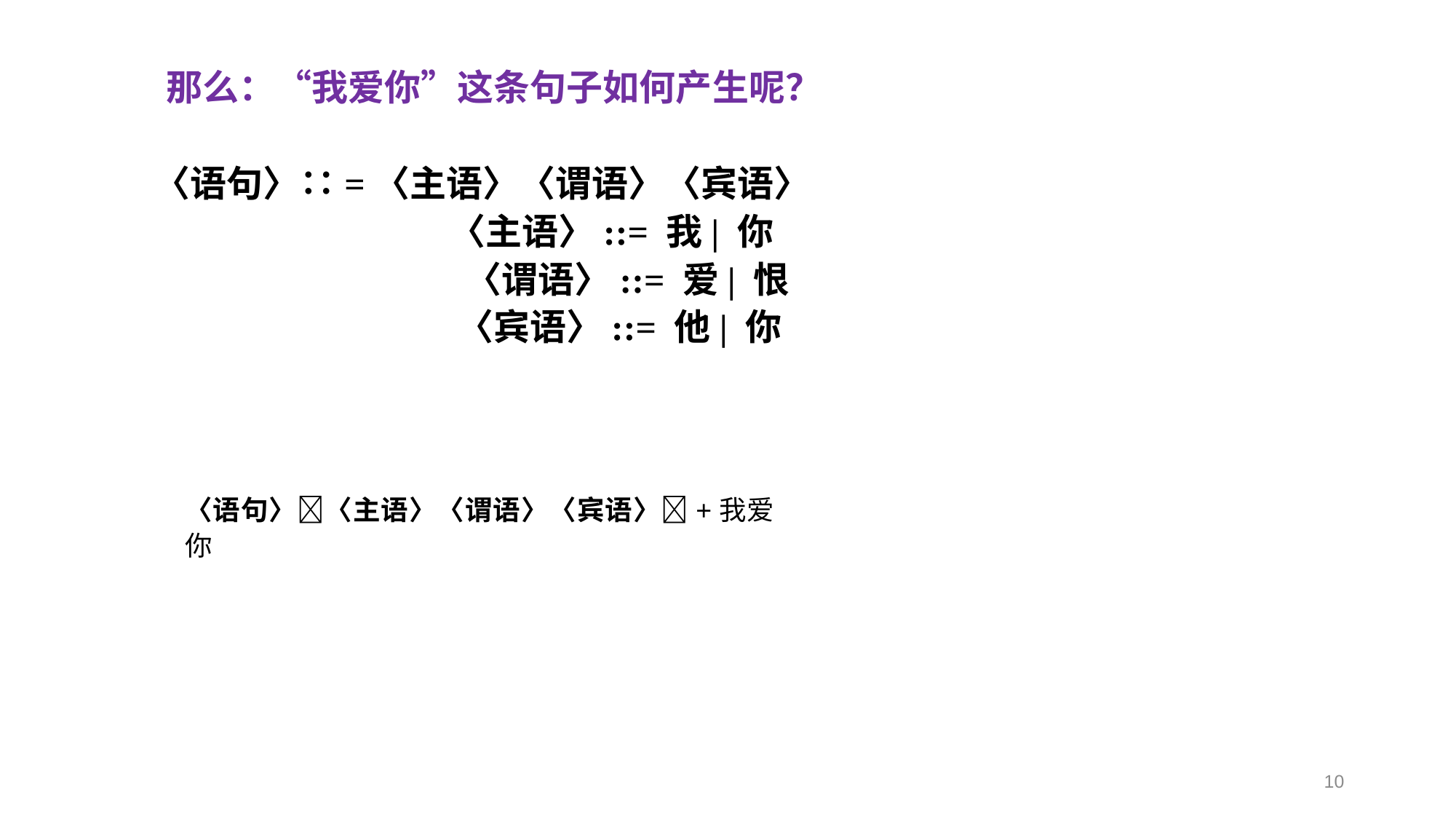

那么：“我爱你”这条句子如何产生呢？

〈语句〉∷=〈主语〉〈谓语〉〈宾语〉
                                   〈主语〉::= 我| 你
                                     〈谓语〉::= 爱| 恨
                                    〈宾语〉::= 他| 你

〈语句〉⇒〈主语〉〈谓语〉〈宾语〉⇒+我爱你
10